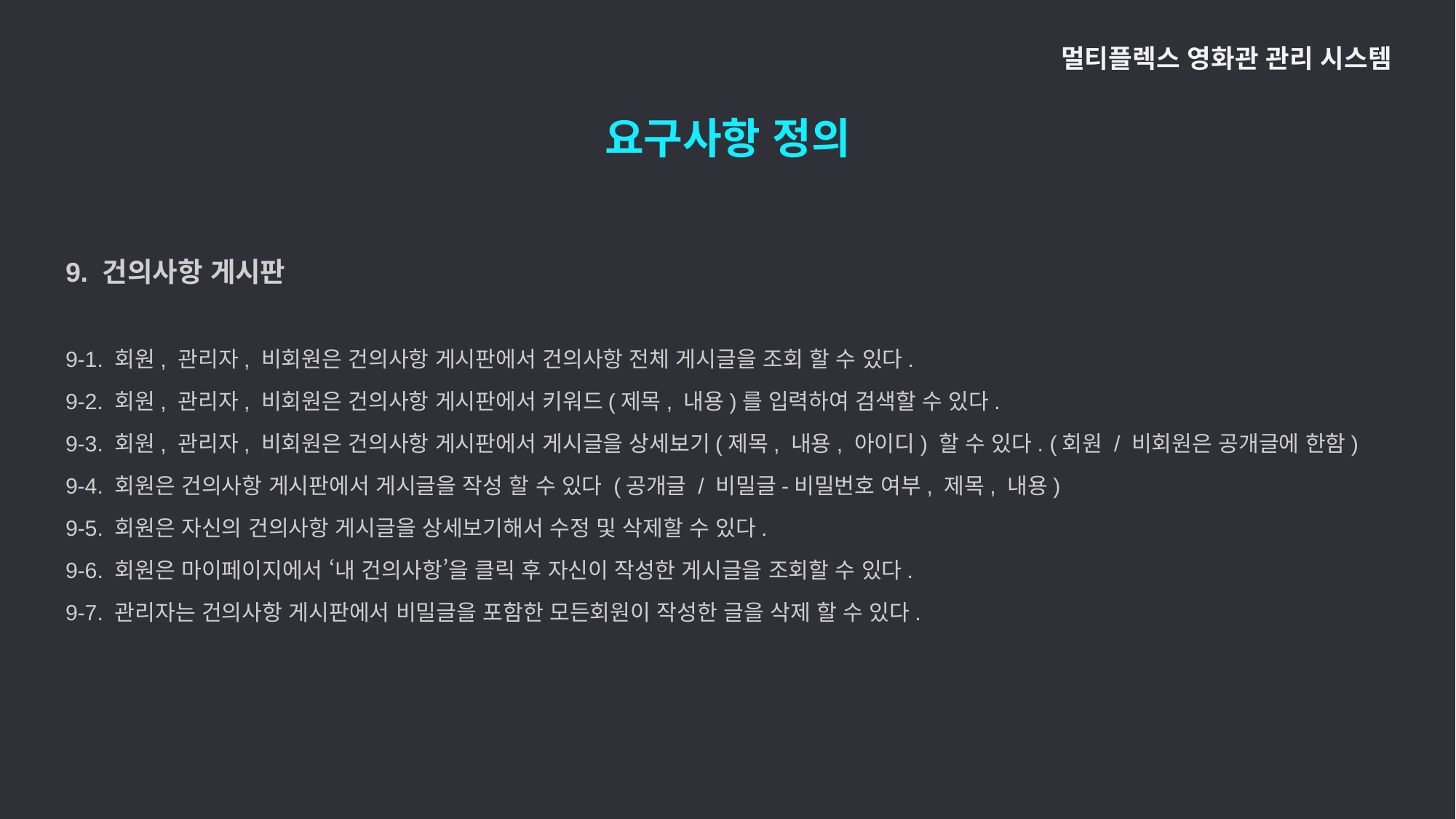

멀티플렉스 영화관 관리 시스템
요구사항 정의
9. 건의사항 게시판

9-1. 회원, 관리자, 비회원은 건의사항 게시판에서 건의사항 전체 게시글을 조회 할 수 있다.
9-2. 회원, 관리자, 비회원은 건의사항 게시판에서 키워드(제목, 내용)를 입력하여 검색할 수 있다.
9-3. 회원, 관리자, 비회원은 건의사항 게시판에서 게시글을 상세보기(제목, 내용, 아이디) 할 수 있다. (회원 / 비회원은 공개글에 한함)
9-4. 회원은 건의사항 게시판에서 게시글을 작성 할 수 있다 (공개글 / 비밀글-비밀번호 여부, 제목, 내용)
9-5. 회원은 자신의 건의사항 게시글을 상세보기해서 수정 및 삭제할 수 있다.
9-6. 회원은 마이페이지에서 ‘내 건의사항’을 클릭 후 자신이 작성한 게시글을 조회할 수 있다.
9-7. 관리자는 건의사항 게시판에서 비밀글을 포함한 모든회원이 작성한 글을 삭제 할 수 있다.